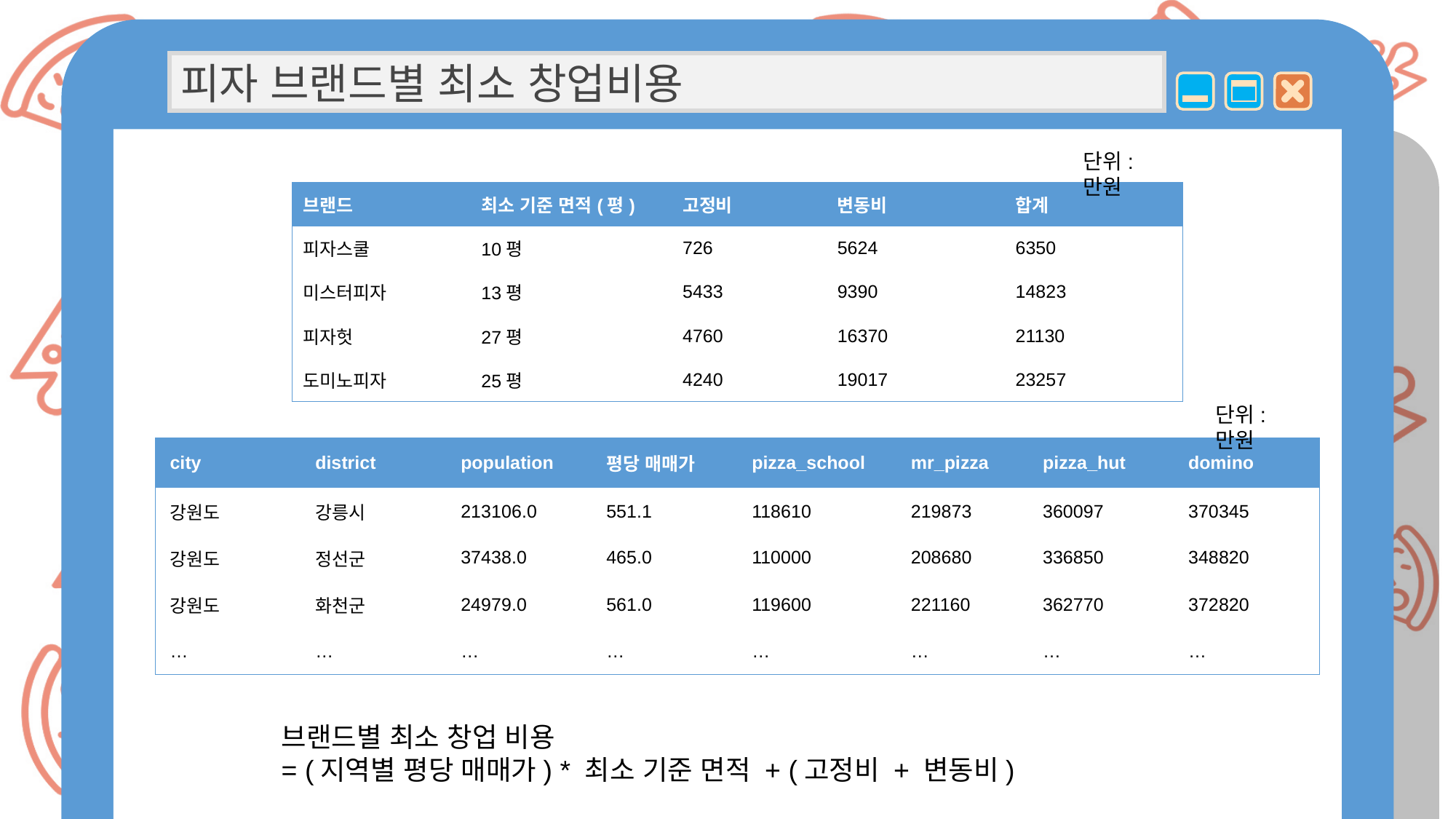

피자 브랜드별 최소 창업비용

단위: 만원
| 브랜드 | 최소 기준 면적(평) | 고정비 | 변동비 | 합계 |
| --- | --- | --- | --- | --- |
| 피자스쿨 | 10평 | 726 | 5624 | 6350 |
| 미스터피자 | 13평 | 5433 | 9390 | 14823 |
| 피자헛 | 27평 | 4760 | 16370 | 21130 |
| 도미노피자 | 25평 | 4240 | 19017 | 23257 |
단위: 만원
| city | district | population | 평당 매매가 | pizza\_school | mr\_pizza | pizza\_hut | domino |
| --- | --- | --- | --- | --- | --- | --- | --- |
| 강원도 | 강릉시 | 213106.0 | 551.1 | 118610 | 219873 | 360097 | 370345 |
| 강원도 | 정선군 | 37438.0 | 465.0 | 110000 | 208680 | 336850 | 348820 |
| 강원도 | 화천군 | 24979.0 | 561.0 | 119600 | 221160 | 362770 | 372820 |
| … | … | … | … | … | … | … | … |
브랜드별 최소 창업 비용
= (지역별 평당 매매가) * 최소 기준 면적 + (고정비 + 변동비)